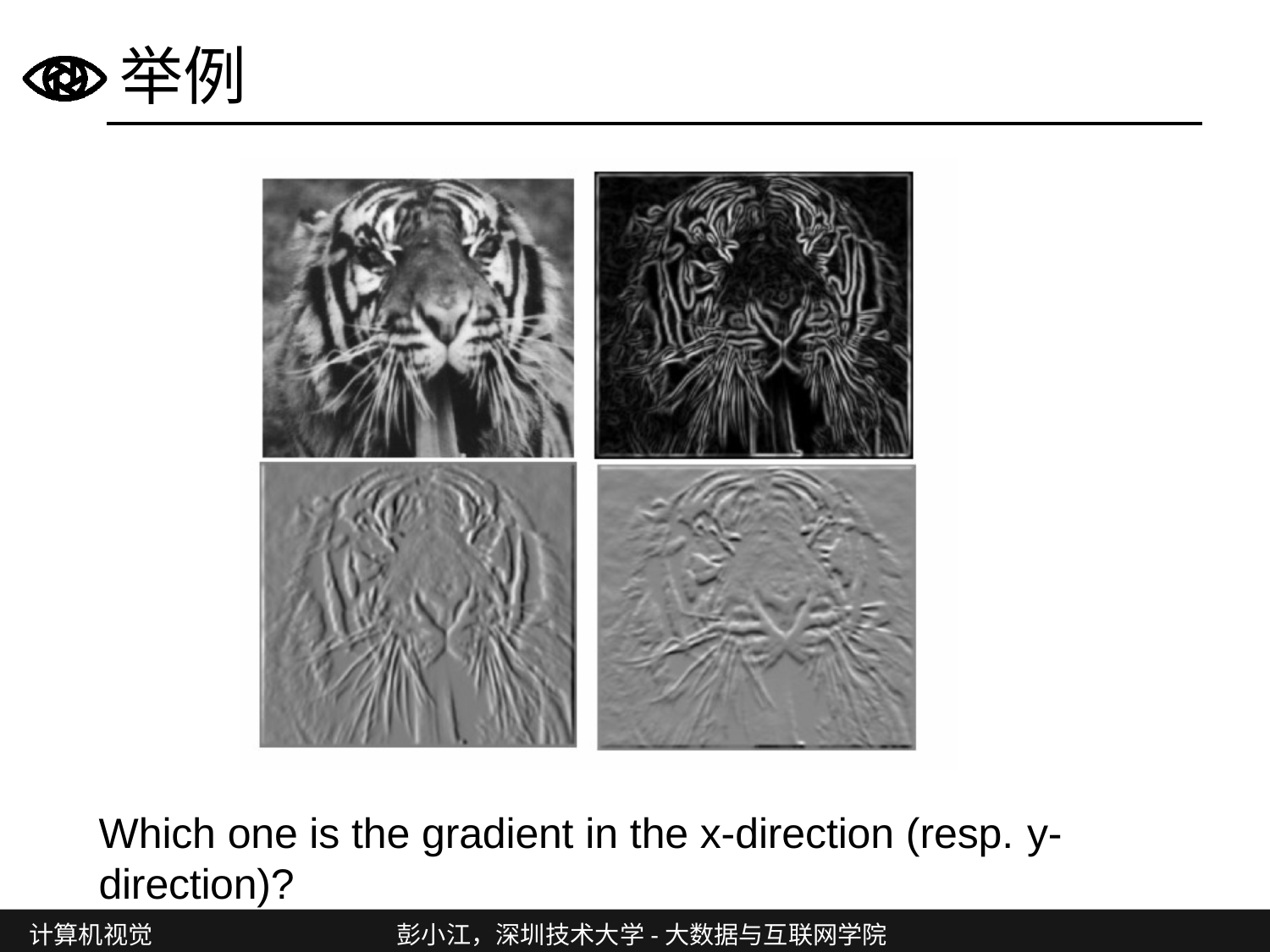

# 举例

Which one is the gradient in the x-direction (resp. y-direction)?
13